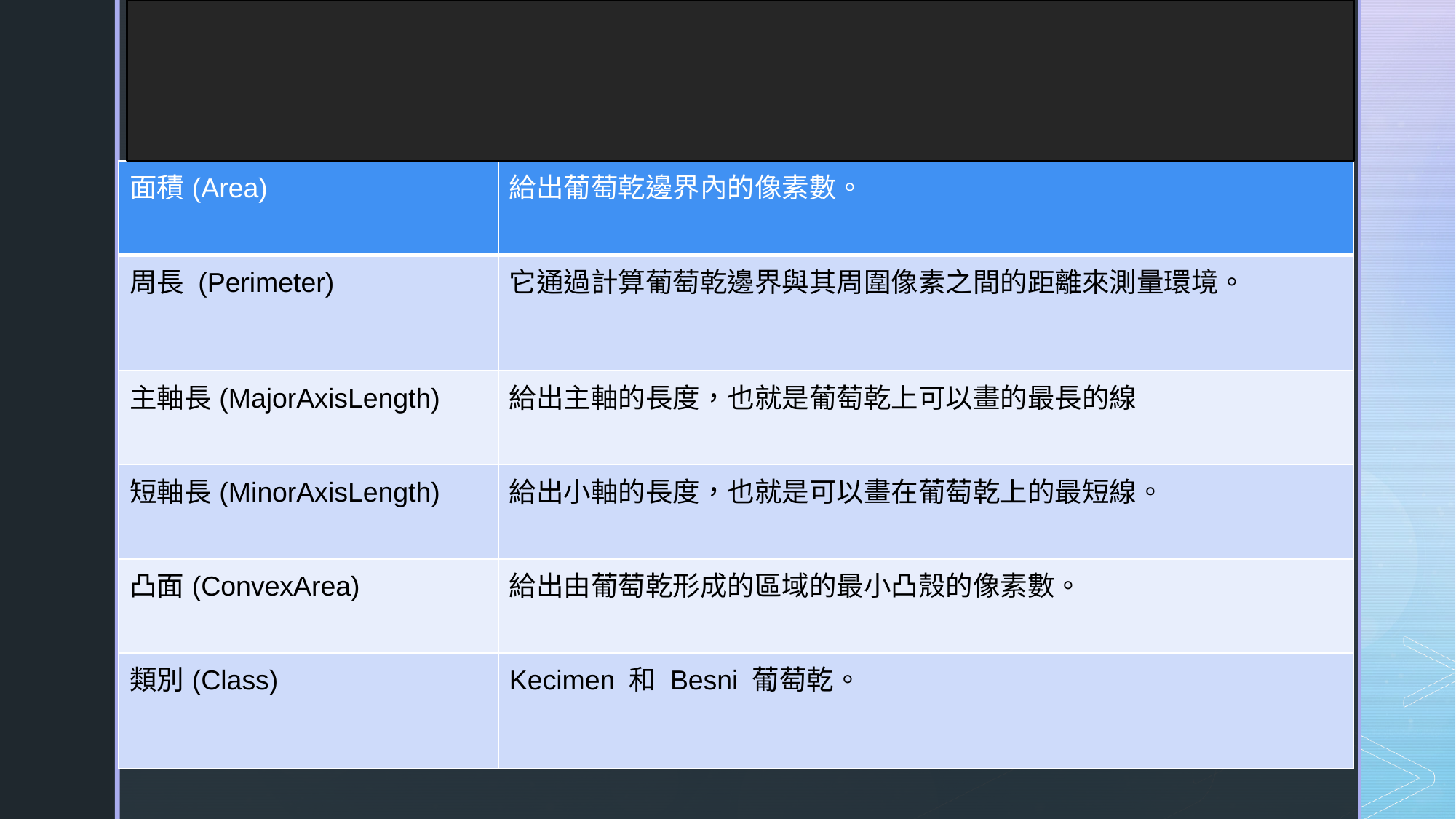

| 面積(Area) | 給出葡萄乾邊界內的像素數。 |
| --- | --- |
| 周長 (Perimeter) | 它通過計算葡萄乾邊界與其周圍像素之間的距離來測量環境。 |
| 主軸長(MajorAxisLength) | 給出主軸的長度，也就是葡萄乾上可以畫的最長的線 |
| 短軸長(MinorAxisLength) | 給出小軸的長度，也就是可以畫在葡萄乾上的最短線。 |
| 凸面(ConvexArea) | 給出由葡萄乾形成的區域的最小凸殼的像素數。 |
| 類別(Class) | Kecimen 和 Besni 葡萄乾。 |
#